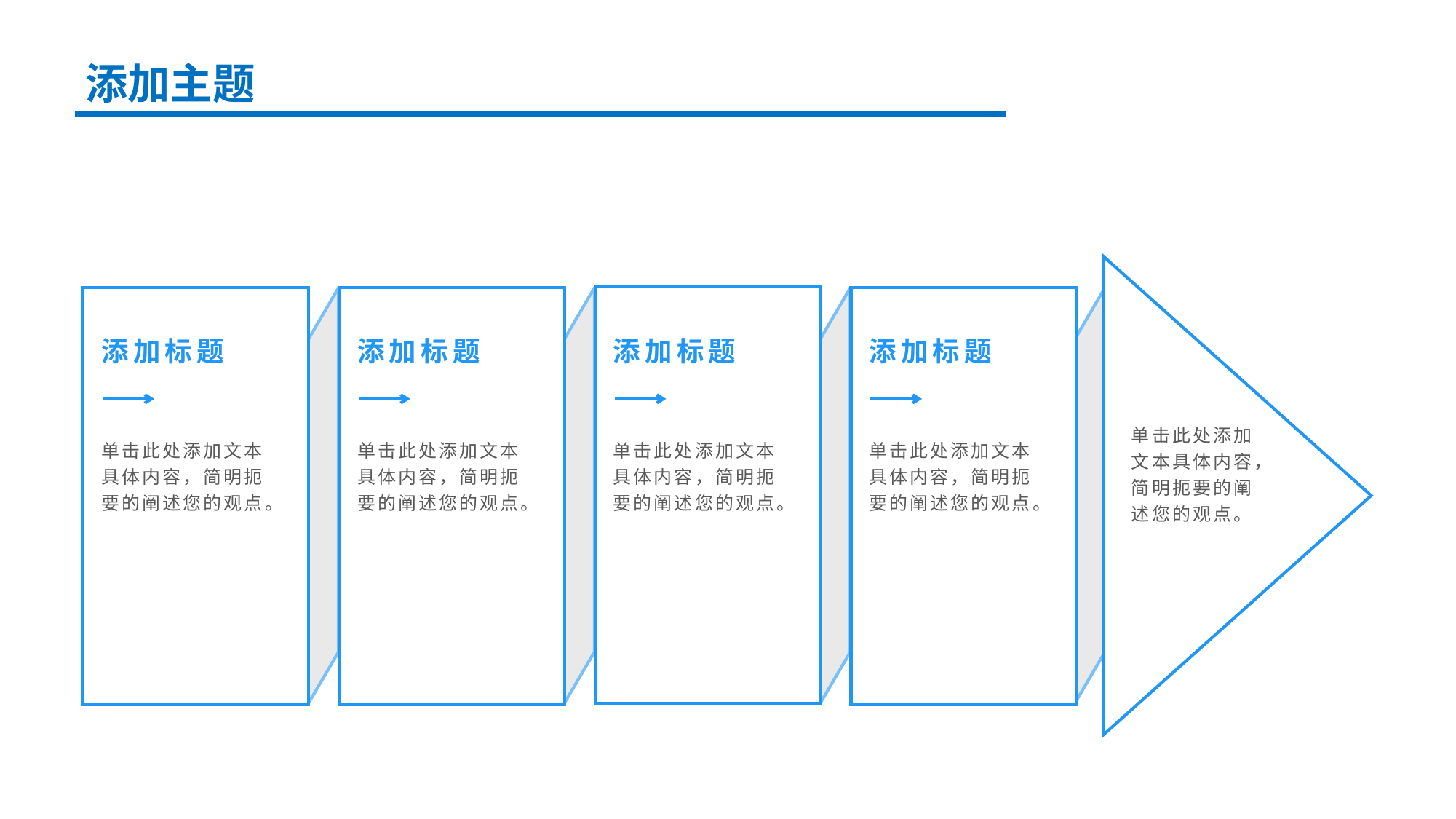

添加主题
添加标题
添加标题
添加标题
添加标题

单击此处添加文本具体内容，简明扼要的阐述您的观点。
单击此处添加文本具体内容，简明扼要的阐述您的观点。
单击此处添加文本具体内容，简明扼要的阐述您的观点。
单击此处添加文本具体内容，简明扼要的阐述您的观点。
单击此处添加文本具体内容，简明扼要的阐述您的观点。